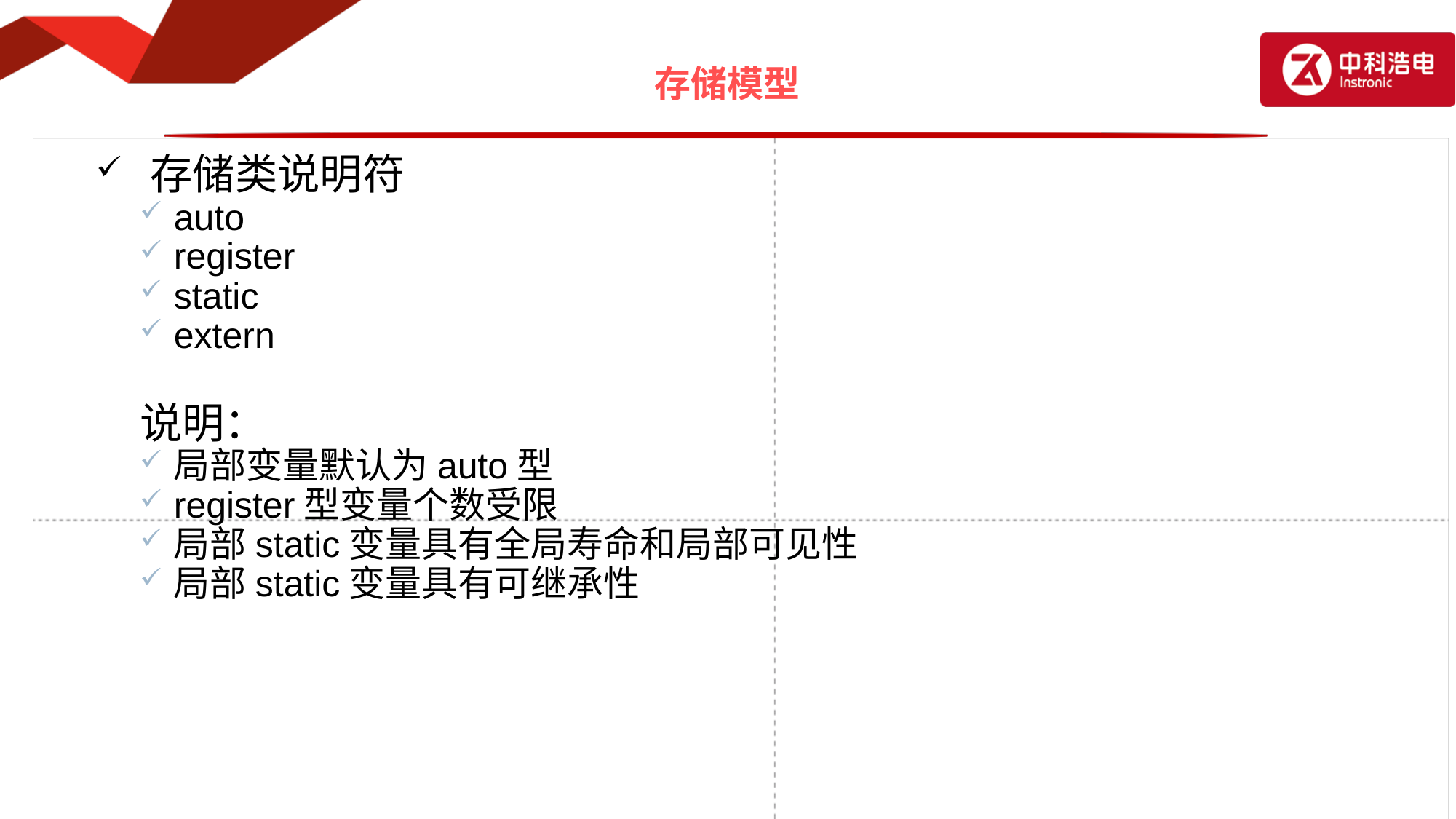

# 存储模型
存储类说明符
auto
register
static
extern

说明：
局部变量默认为auto型
register型变量个数受限
局部static变量具有全局寿命和局部可见性
局部static变量具有可继承性